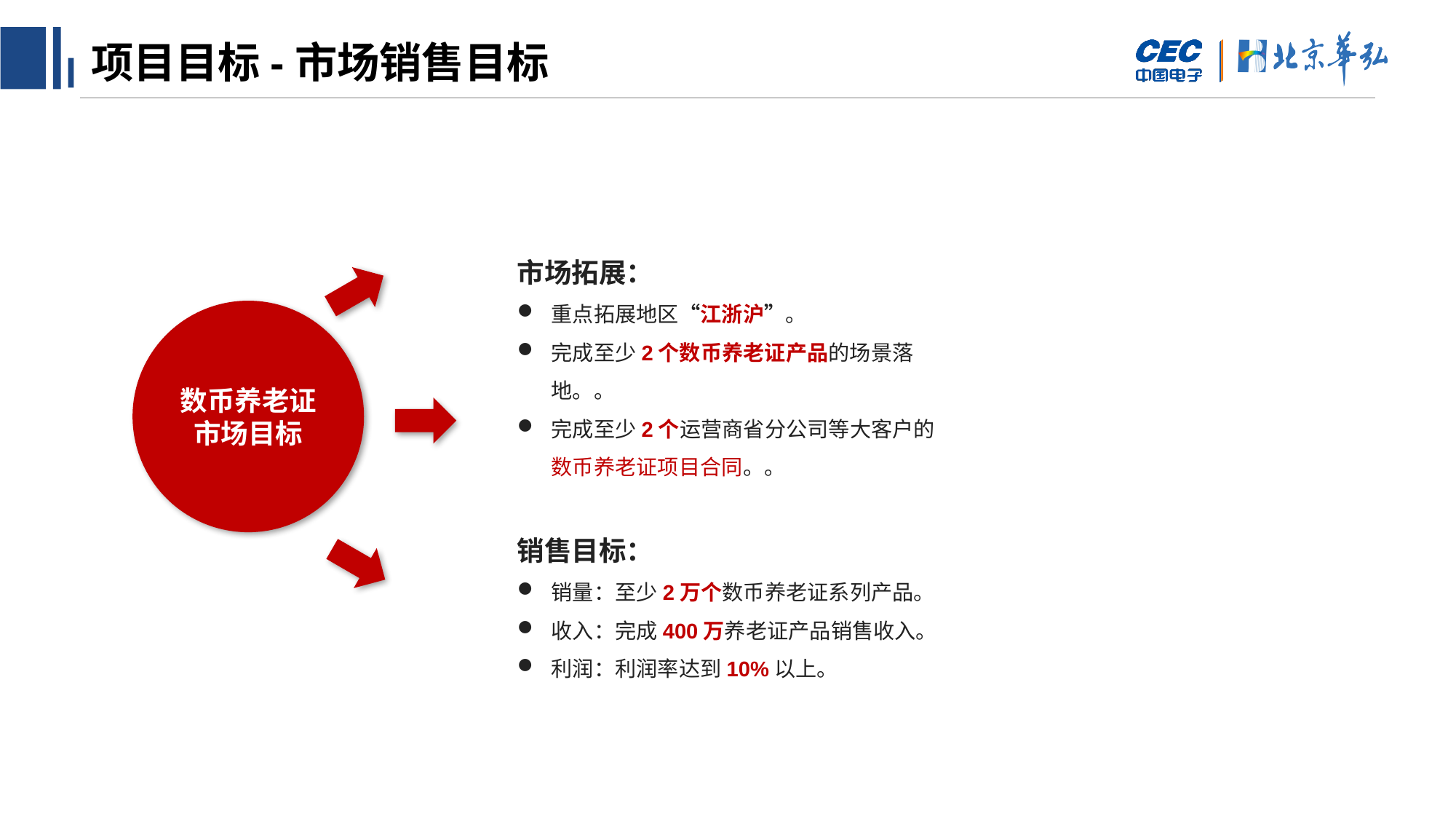

色彩规范
文字/背景色
Lights/Darks
RGB
255,255,255
RGB
0,0,0
RGB
240, 240, 240
RGB
118, 131, 148

超链接
Hyperlinks
RGB
18, 140, 246
RGB
191, 191, 191

填充颜色和图表填充色
Accents and default chart color order
RGB
18, 140, 246
RGB
39, 78, 214
RGB
1, 37, 138
RGB
0, 78, 162
RGB
167, 124, 102
RGB
118, 131, 148

色彩搭配建议

双色调搭配

多组颜色搭配
# 项目目标-市场销售目标
市场拓展：
重点拓展地区“江浙沪”。
完成至少2个数币养老证产品的场景落地。。
完成至少2个运营商省分公司等大客户的数币养老证项目合同。。

销售目标：
销量：至少2万个数币养老证系列产品。
收入：完成400万养老证产品销售收入。
利润：利润率达到10%以上。

数币养老证
市场目标